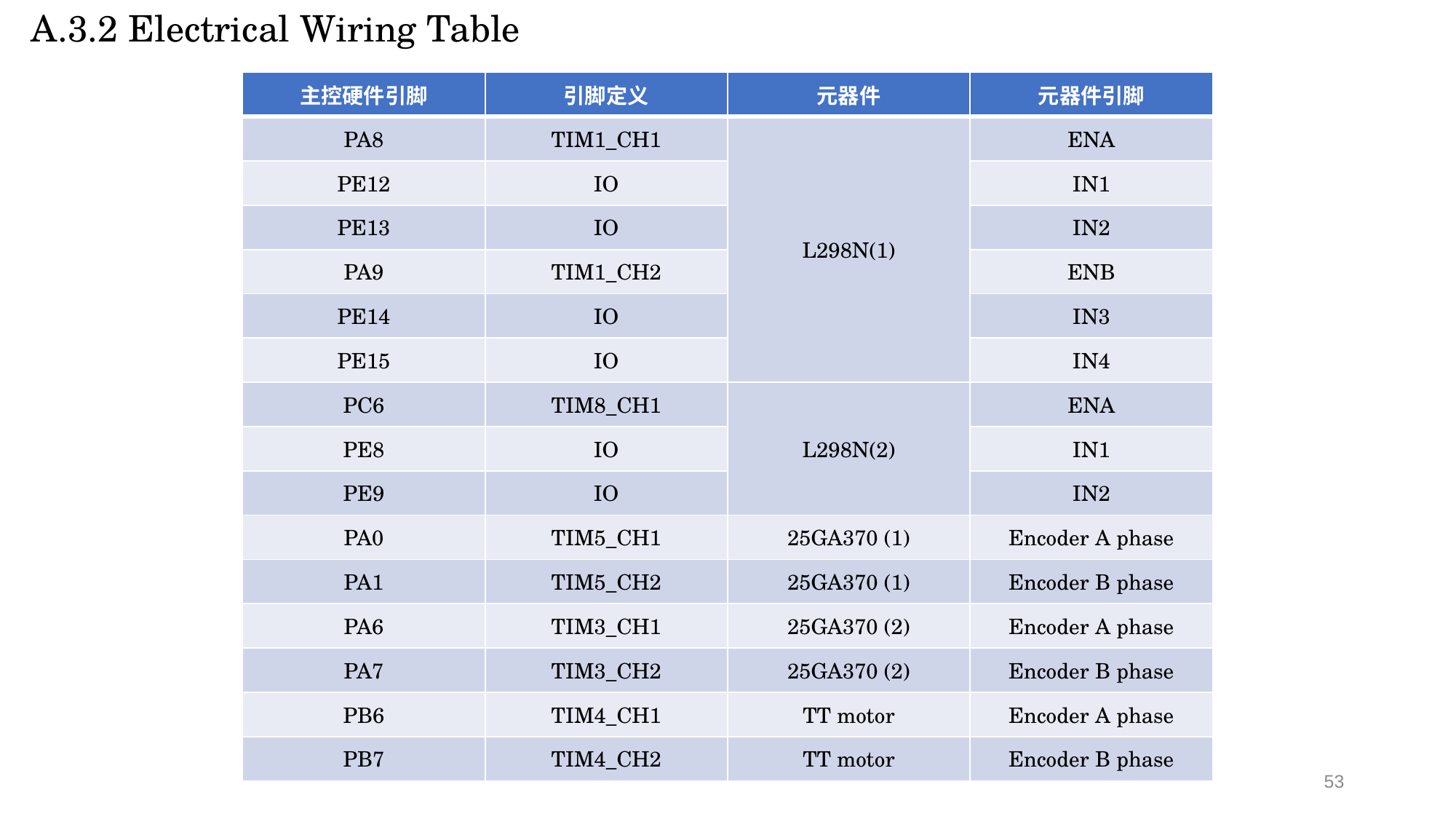

A.3.2 Electrical Wiring Table
| 主控硬件引脚 | 引脚定义 | 元器件 | 元器件引脚 |
| --- | --- | --- | --- |
| PA8 | TIM1\_CH1 | L298N(1) | ENA |
| PE12 | IO |  | IN1 |
| PE13 | IO |  | IN2 |
| PA9 | TIM1\_CH2 |  | ENB |
| PE14 | IO |  | IN3 |
| PE15 | IO |  | IN4 |
| PC6 | TIM8\_CH1 | L298N(2) | ENA |
| PE8 | IO |  | IN1 |
| PE9 | IO |  | IN2 |
| PA0 | TIM5\_CH1 | 25GA370 (1) | Encoder A phase |
| PA1 | TIM5\_CH2 | 25GA370 (1) | Encoder B phase |
| PA6 | TIM3\_CH1 | 25GA370 (2) | Encoder A phase |
| PA7 | TIM3\_CH2 | 25GA370 (2) | Encoder B phase |
| PB6 | TIM4\_CH1 | TT motor | Encoder A phase |
| PB7 | TIM4\_CH2 | TT motor | Encoder B phase |
53